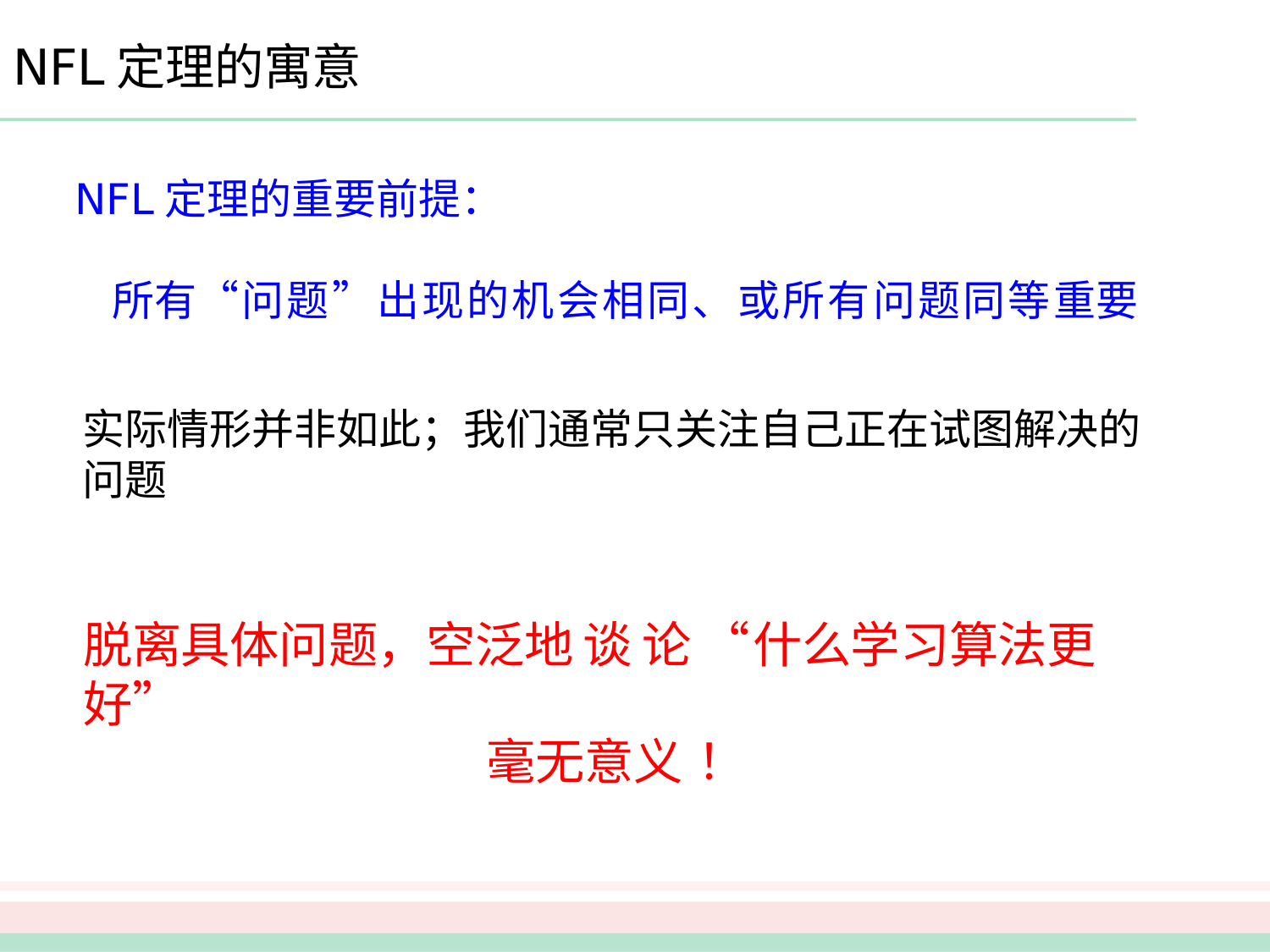

# NFL定理的寓意
NFL定理的重要前提：

所有“问题”出现的机会相同、或所有问题同等重要

实际情形并非如此；我们通常只关注自己正在试图解决的问题

脱离具体问题，空泛地谈论“什么学习算法更好”
毫无意义 ！